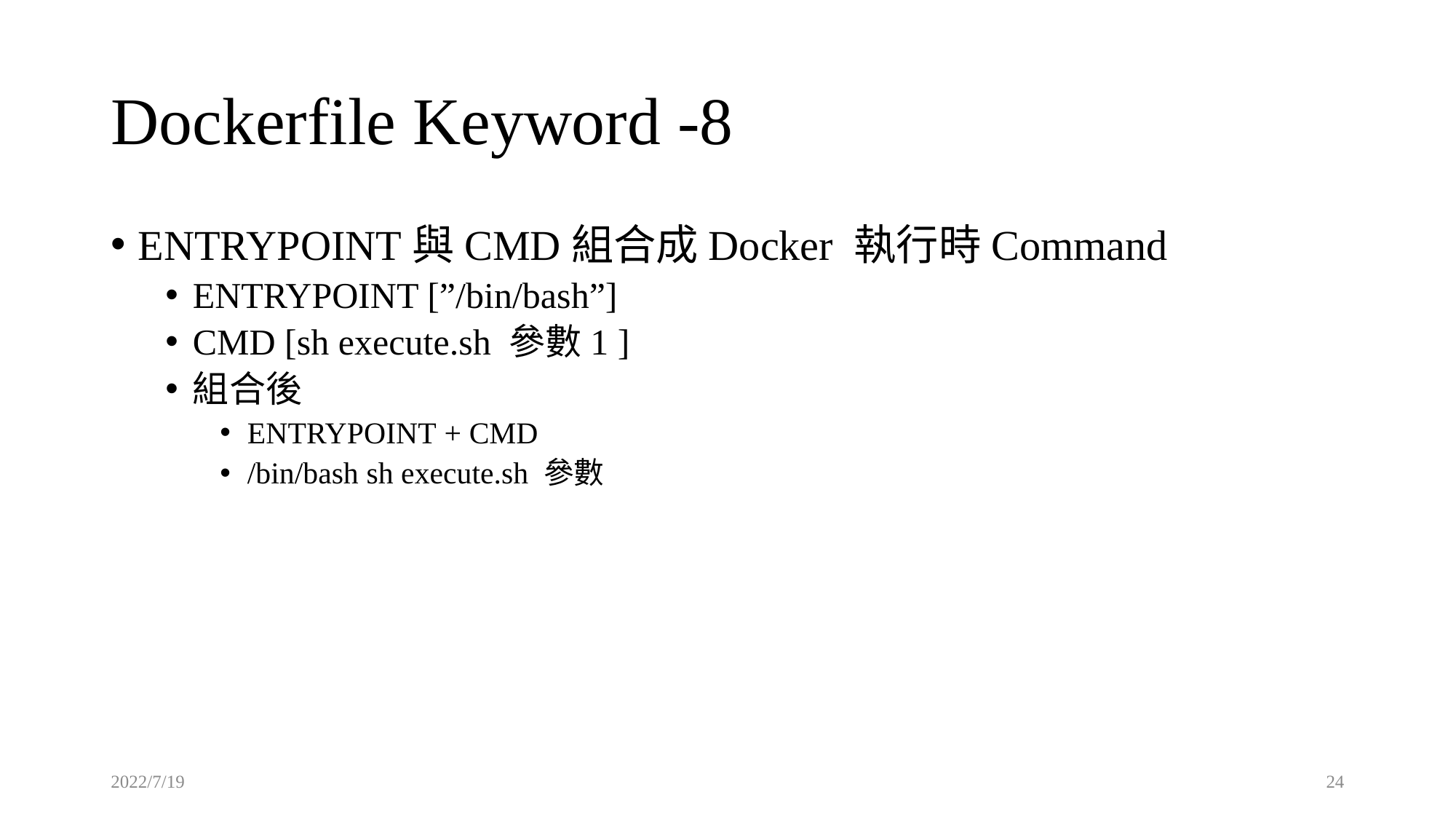

# Dockerfile Keyword -8
ENTRYPOINT與CMD組合成Docker 執行時Command
ENTRYPOINT [”/bin/bash”]
CMD [sh execute.sh 參數1 ]
組合後
ENTRYPOINT + CMD
/bin/bash sh execute.sh 參數
2022/7/19
24